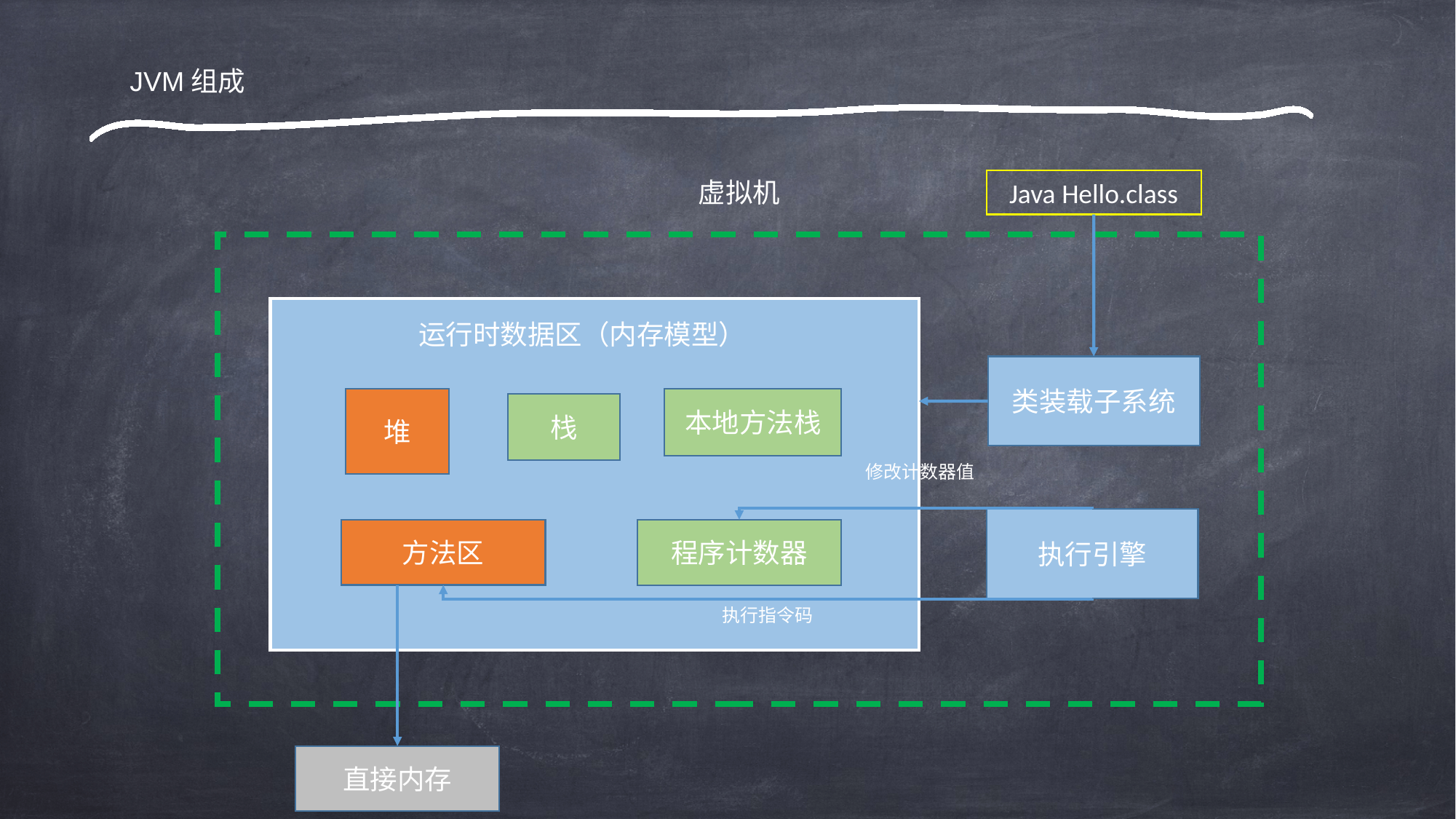

JVM组成

虚拟机
Java Hello.class

运行时数据区（内存模型）
类装载子系统
堆
本地方法栈
栈
修改计数器值
执行引擎
程序计数器
方法区
执行指令码
直接内存